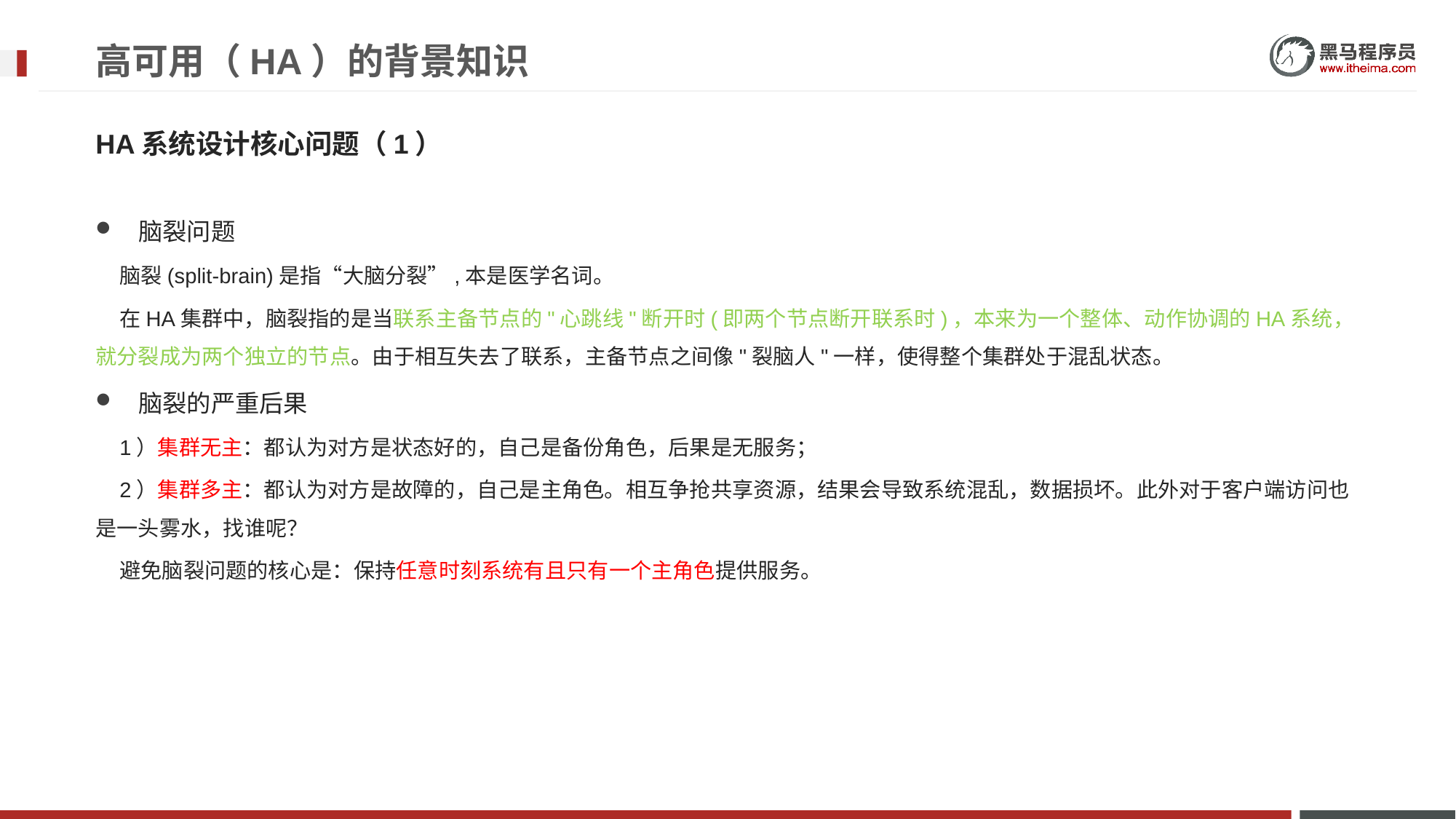

# 高可用（HA）的背景知识
HA系统设计核心问题（1）
脑裂问题
    脑裂(split-brain)是指“大脑分裂”,本是医学名词。
    在HA集群中，脑裂指的是当联系主备节点的"心跳线"断开时(即两个节点断开联系时)，本来为一个整体、动作协调的HA系统，就分裂成为两个独立的节点。由于相互失去了联系，主备节点之间像"裂脑人"一样，使得整个集群处于混乱状态。
脑裂的严重后果
    1）集群无主：都认为对方是状态好的，自己是备份角色，后果是无服务；
    2）集群多主：都认为对方是故障的，自己是主角色。相互争抢共享资源，结果会导致系统混乱，数据损坏。此外对于客户端访问也是一头雾水，找谁呢？
    避免脑裂问题的核心是：保持任意时刻系统有且只有一个主角色提供服务。